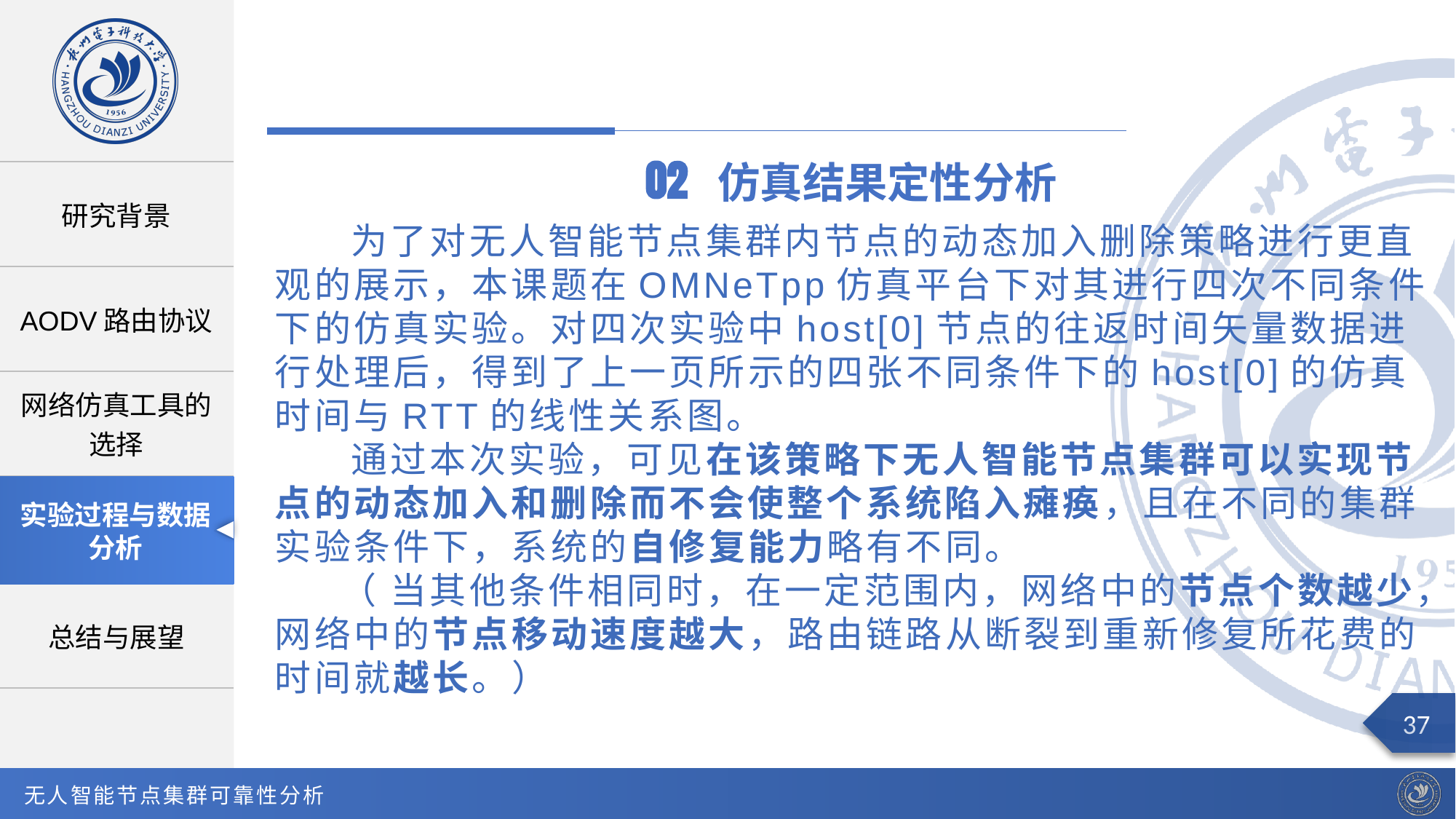

02  仿真结果定性分析
      为了对无人智能节点集群内节点的动态加入删除策略进行更直观的展示，本课题在OMNeTpp仿真平台下对其进行四次不同条件下的仿真实验。对四次实验中host[0]节点的往返时间矢量数据进行处理后，得到了上一页所示的四张不同条件下的host[0]的仿真时间与RTT的线性关系图。
      通过本次实验，可见在该策略下无人智能节点集群可以实现节点的动态加入和删除而不会使整个系统陷入瘫痪，且在不同的集群实验条件下，系统的自修复能力略有不同。
     （ 当其他条件相同时，在一定范围内，网络中的节点个数越少，网络中的节点移动速度越大，路由链路从断裂到重新修复所花费的时间就越长。）